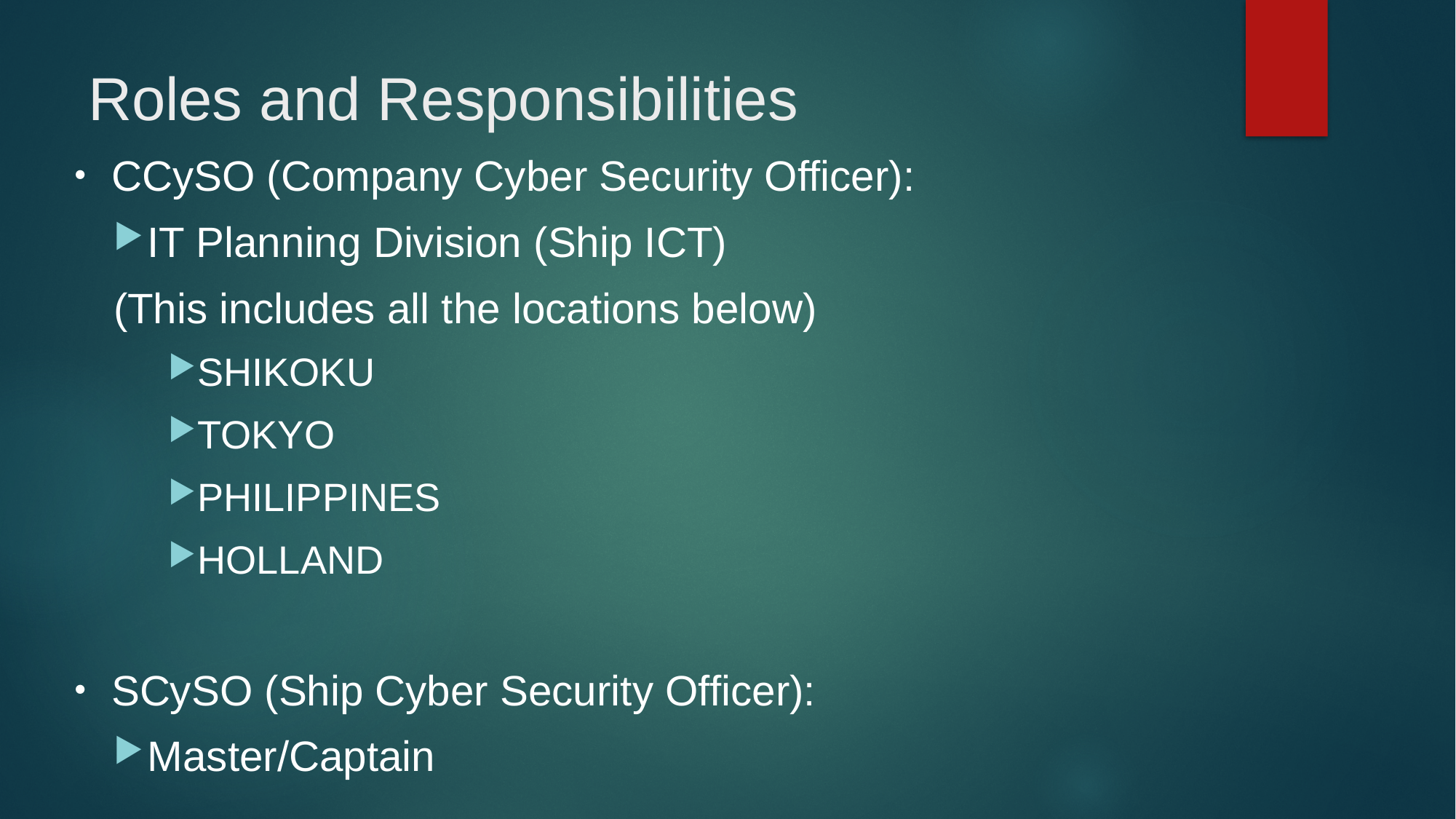

# Roles and Responsibilities
・CCySO (Company Cyber Security Officer):
IT Planning Division (Ship ICT)
(This includes all the locations below)
SHIKOKU
TOKYO
PHILIPPINES
HOLLAND

・SCySO (Ship Cyber Security Officer):
Master/Captain